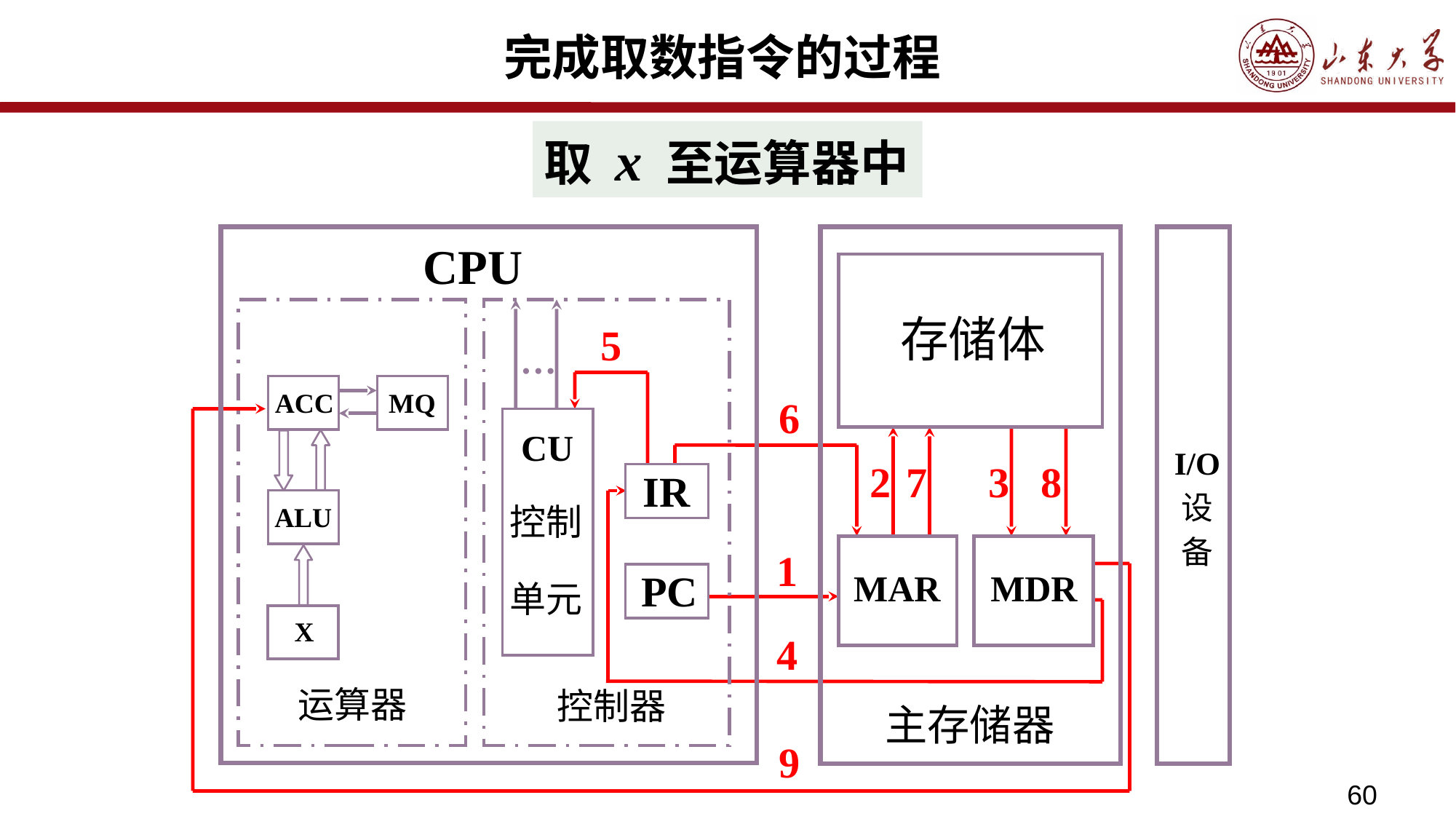

# 完成取数指令的过程
取 x 至运算器中

CPU

MQ
ACC

ALU

X

运算器

…

IR

PC
控制器

存储体

MAR
MDR

主存储器

I/O
设
备

CU
控制
单元
5

6

2

7

3

8

1

4

9

60